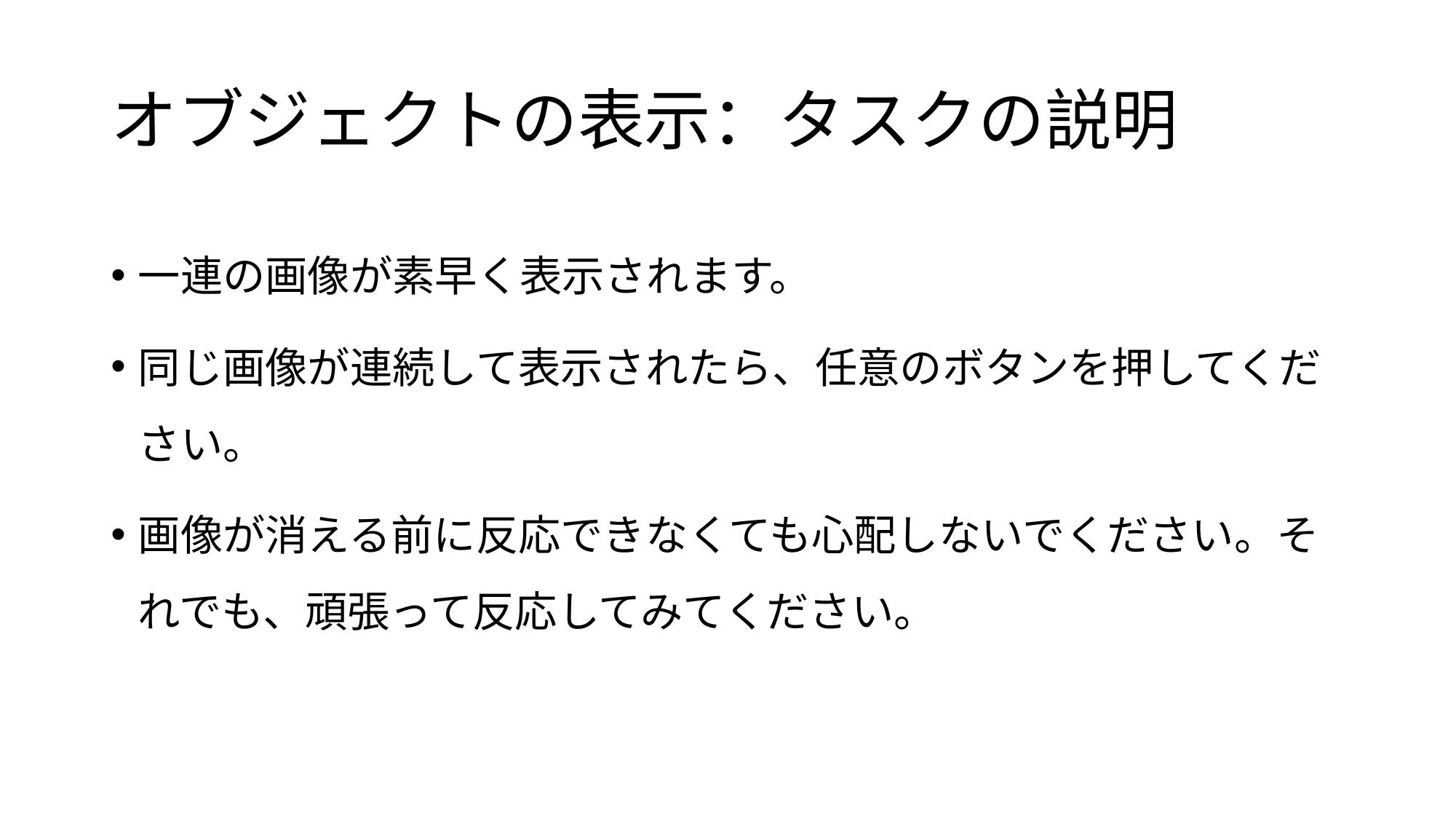

# オブジェクトの表示：タスクの説明
一連の画像が素早く表示されます。
同じ画像が連続して表示されたら、任意のボタンを押してください。
画像が消える前に反応できなくても心配しないでください。それでも、頑張って反応してみてください。